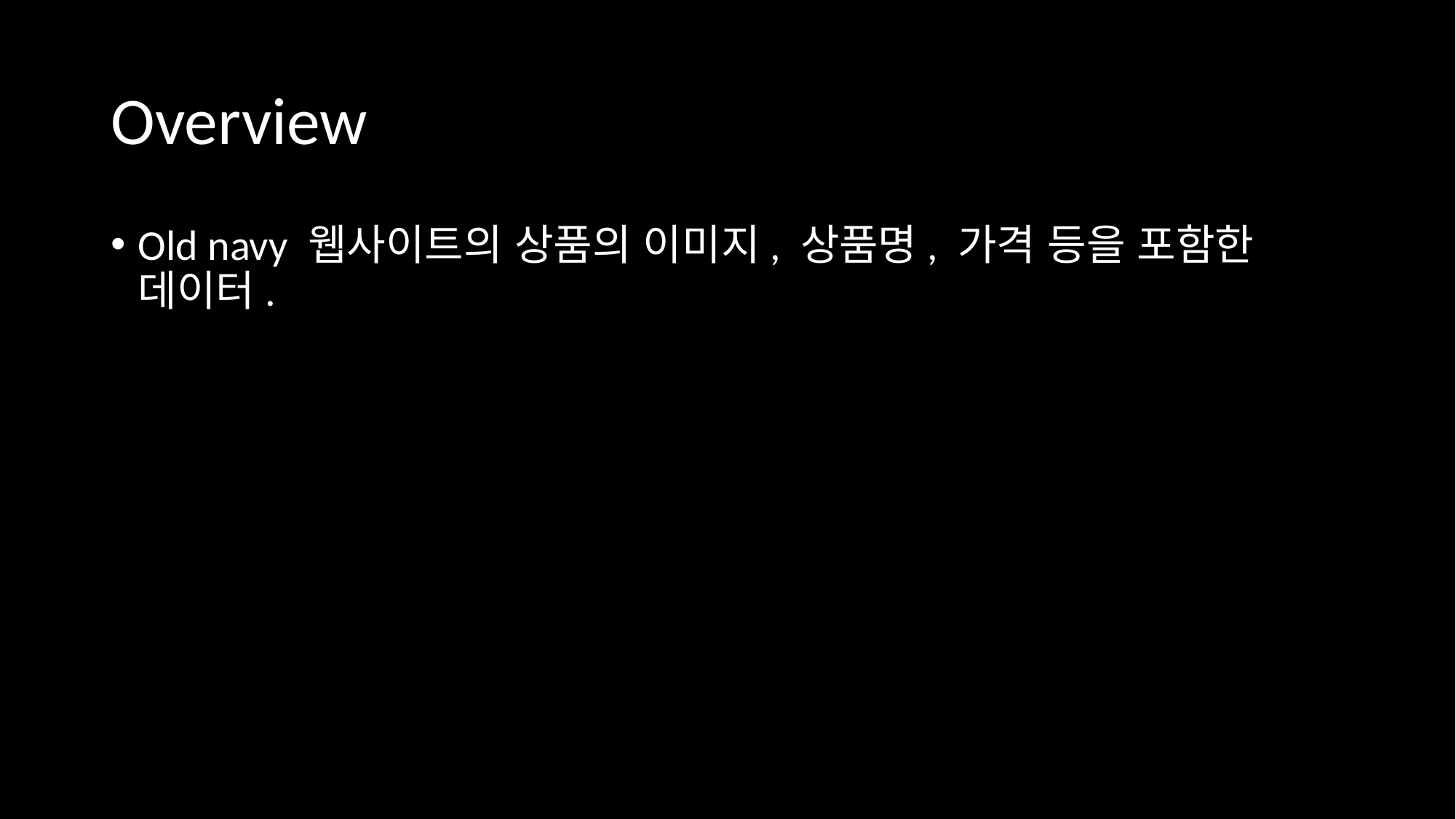

# Overview
Old navy 웹사이트의 상품의 이미지, 상품명, 가격 등을 포함한 데이터.